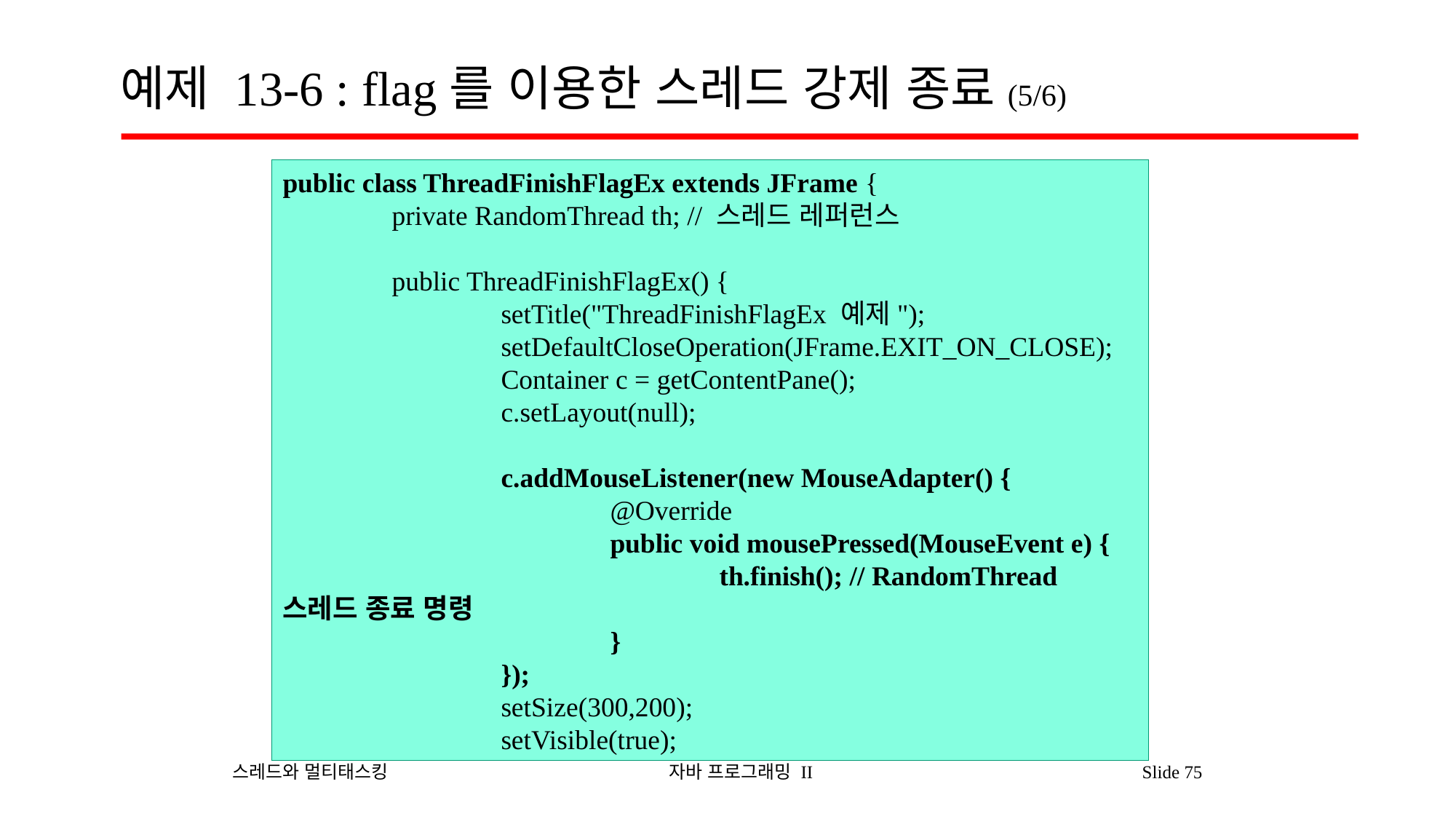

# 예제 13-6 : flag를 이용한 스레드 강제 종료(5/6)
public class ThreadFinishFlagEx extends JFrame {
	private RandomThread th; // 스레드 레퍼런스

	public ThreadFinishFlagEx() {
		setTitle("ThreadFinishFlagEx 예제");
		setDefaultCloseOperation(JFrame.EXIT_ON_CLOSE);
		Container c = getContentPane();
		c.setLayout(null);

		c.addMouseListener(new MouseAdapter() {
			@Override
			public void mousePressed(MouseEvent e) {
				th.finish(); // RandomThread 스레드 종료 명령
			}
		});
		setSize(300,200);
		setVisible(true);